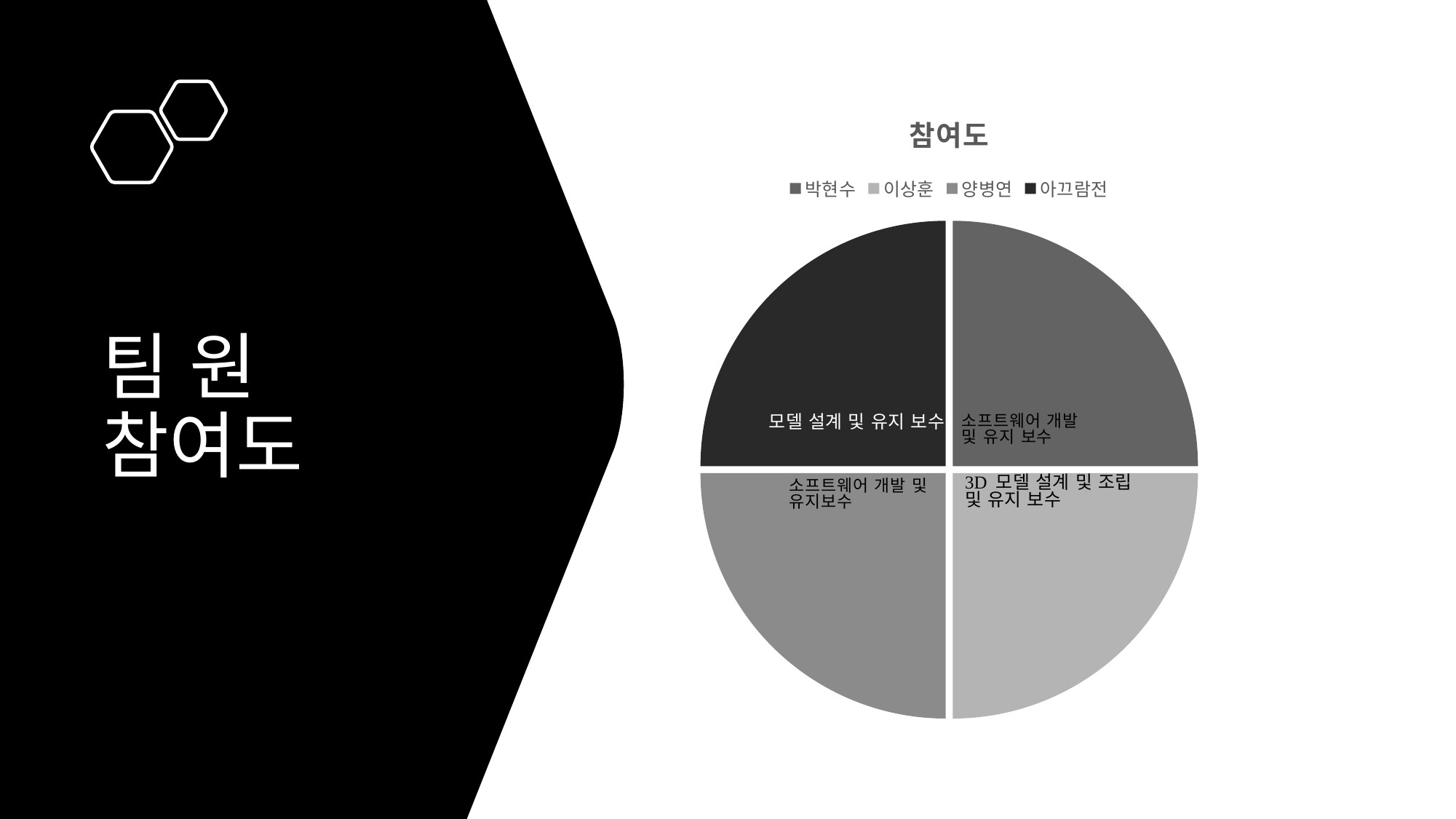

### Chart:

| Category | 참여도 |
|---|---|
| 박현수 | 25.0 |
| 이상훈 | 25.0 |
| 양병연 | 25.0 |
| 아끄람전 | 25.0 |
# 팀 원
참여도